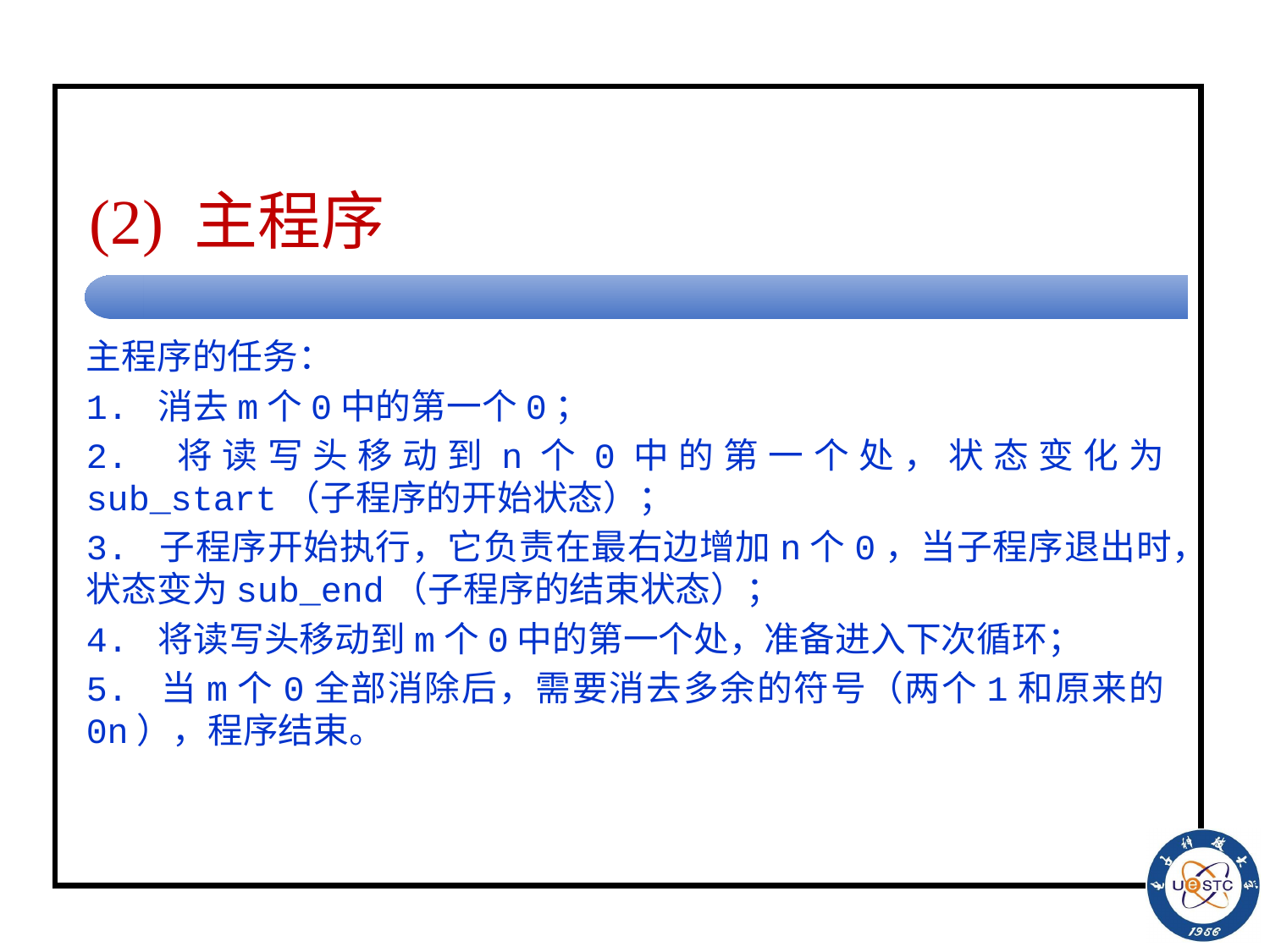

# (2) 主程序
主程序的任务：
1. 消去m个0中的第一个0；
2. 将读写头移动到n个0中的第一个处，状态变化为sub_start（子程序的开始状态）；
3. 子程序开始执行，它负责在最右边增加n个0，当子程序退出时，状态变为sub_end（子程序的结束状态）；
4. 将读写头移动到m个0中的第一个处，准备进入下次循环；
5. 当m个0全部消除后，需要消去多余的符号（两个1和原来的0n），程序结束。